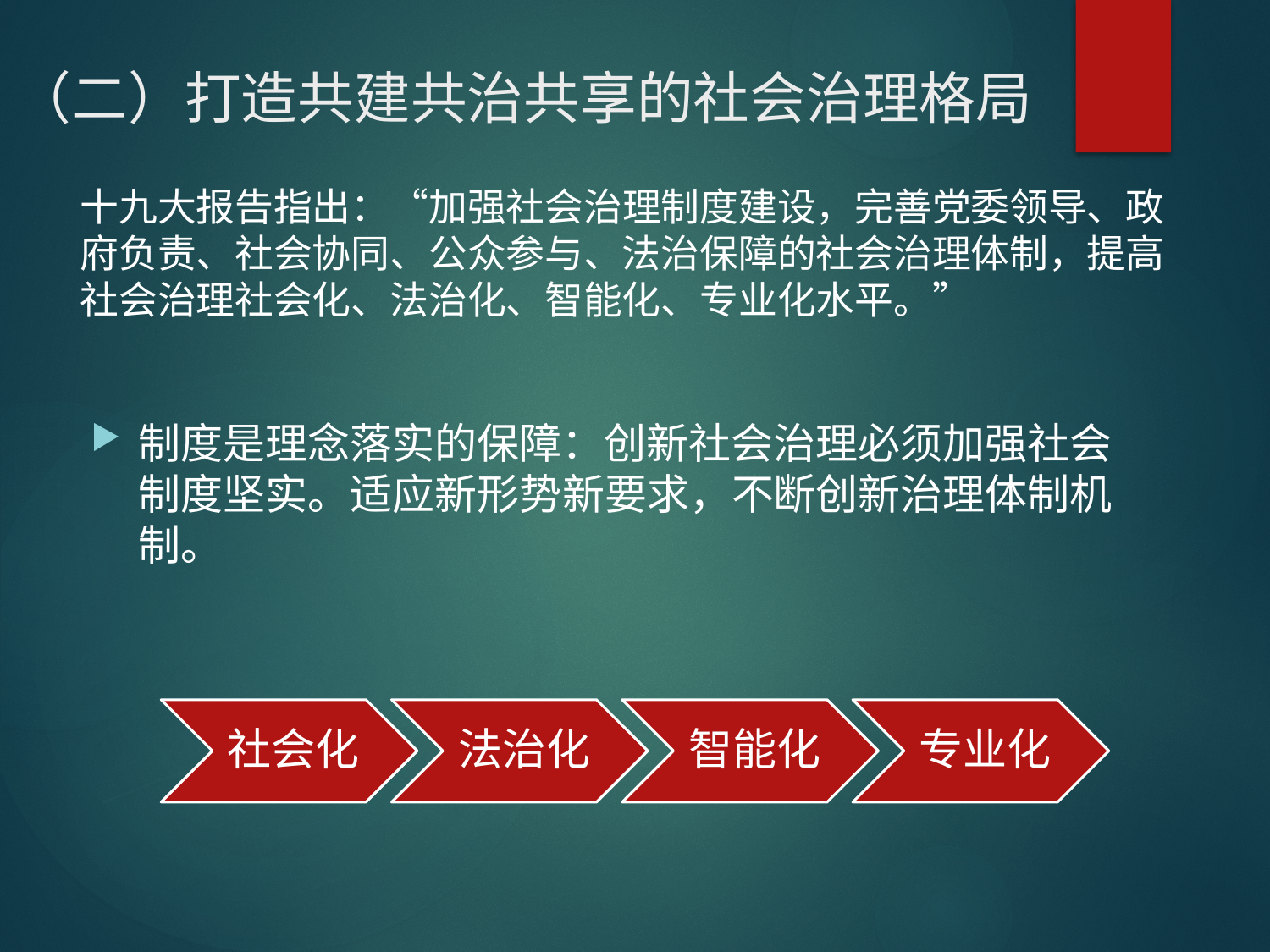

# （二）打造共建共治共享的社会治理格局
十九大报告指出：“加强社会治理制度建设，完善党委领导、政府负责、社会协同、公众参与、法治保障的社会治理体制，提高社会治理社会化、法治化、智能化、专业化水平。”
制度是理念落实的保障：创新社会治理必须加强社会制度坚实。适应新形势新要求，不断创新治理体制机制。
社会化
法治化
智能化
专业化